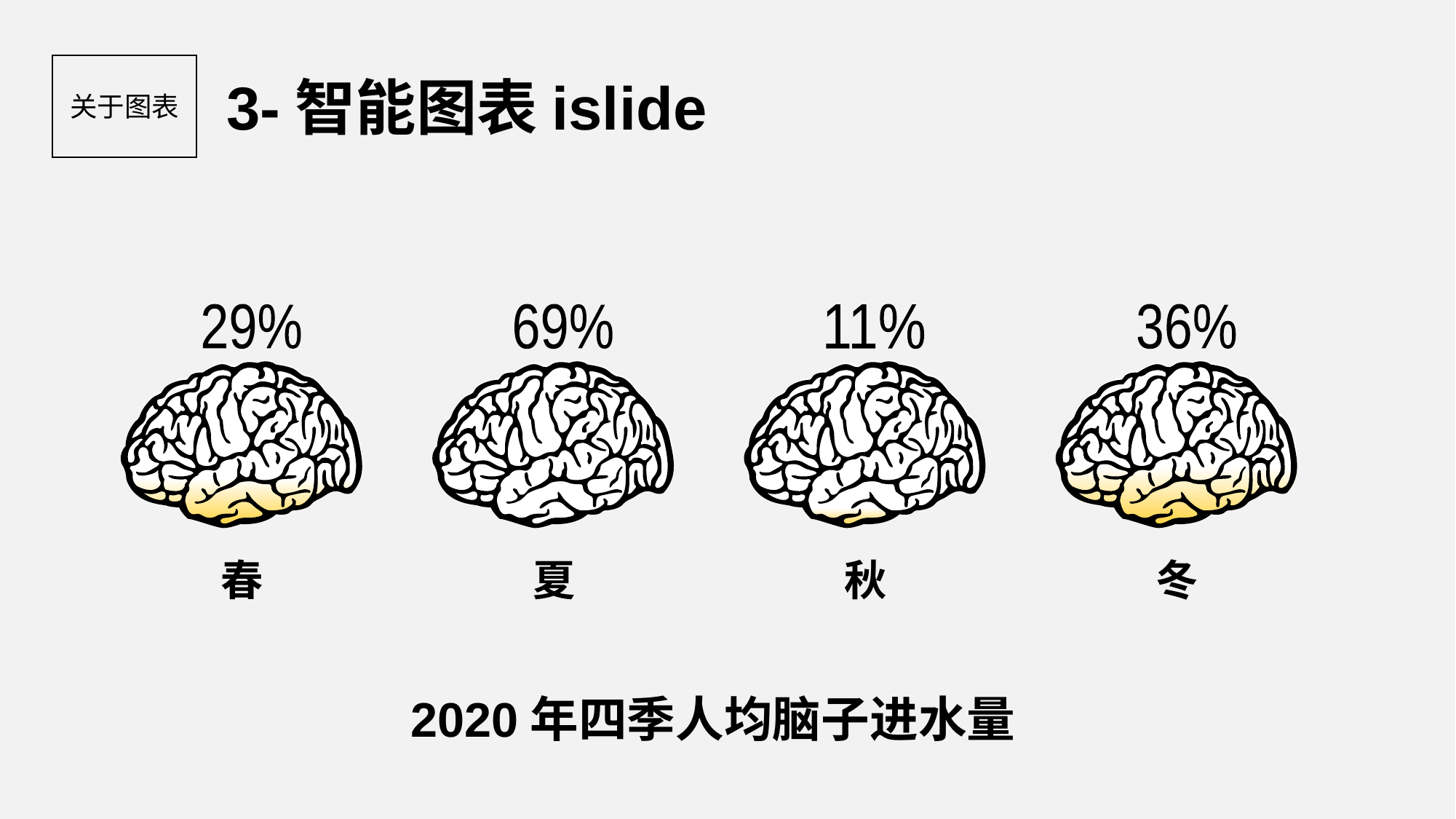

3-智能图表islide
关于图表
29%

69%

11%

36%

春
夏
秋
冬
2020年四季人均脑子进水量